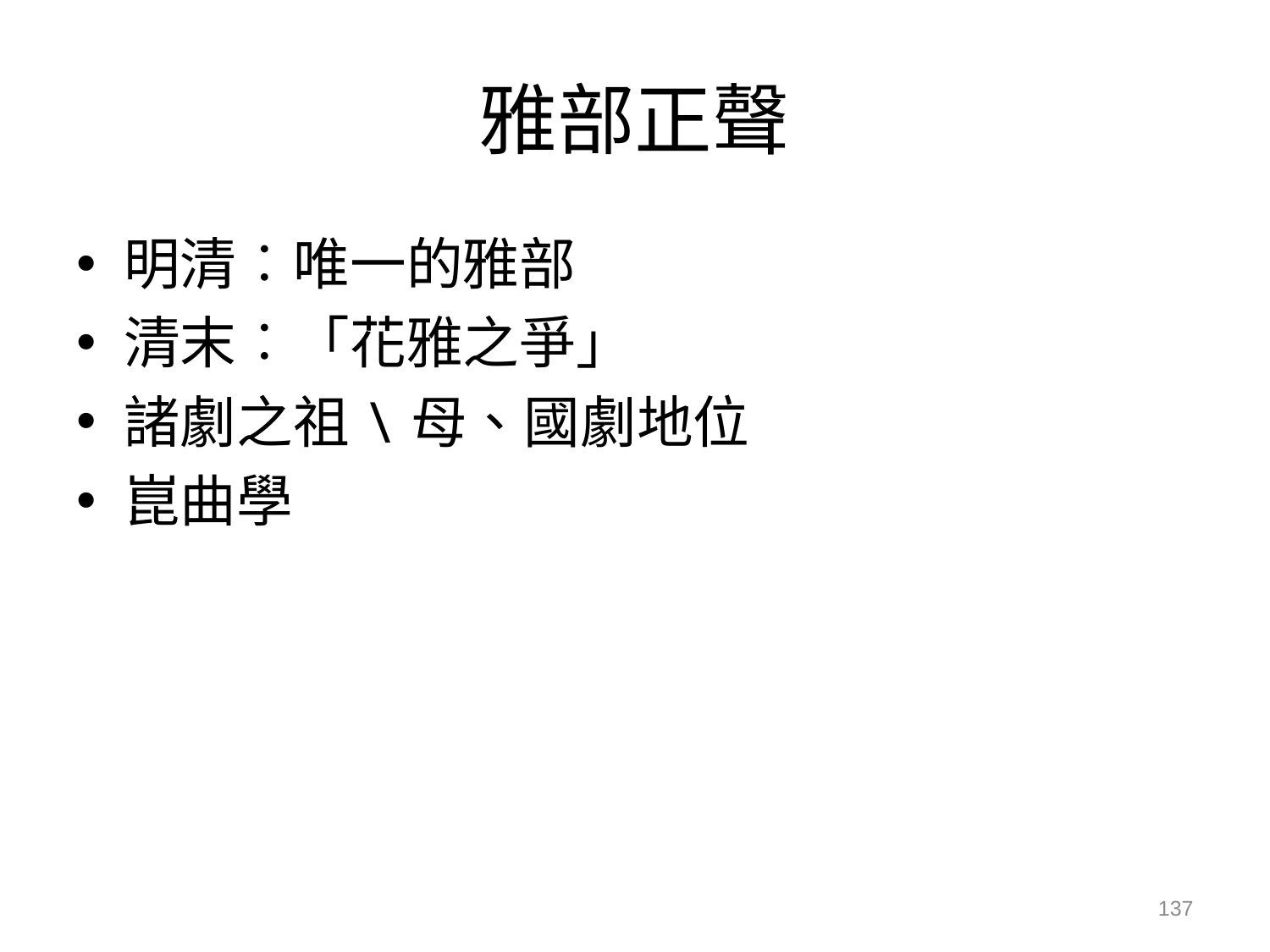

# 雅部正聲
明清︰唯一的雅部
清末︰「花雅之爭」
諸劇之祖\母、國劇地位
崑曲學
137